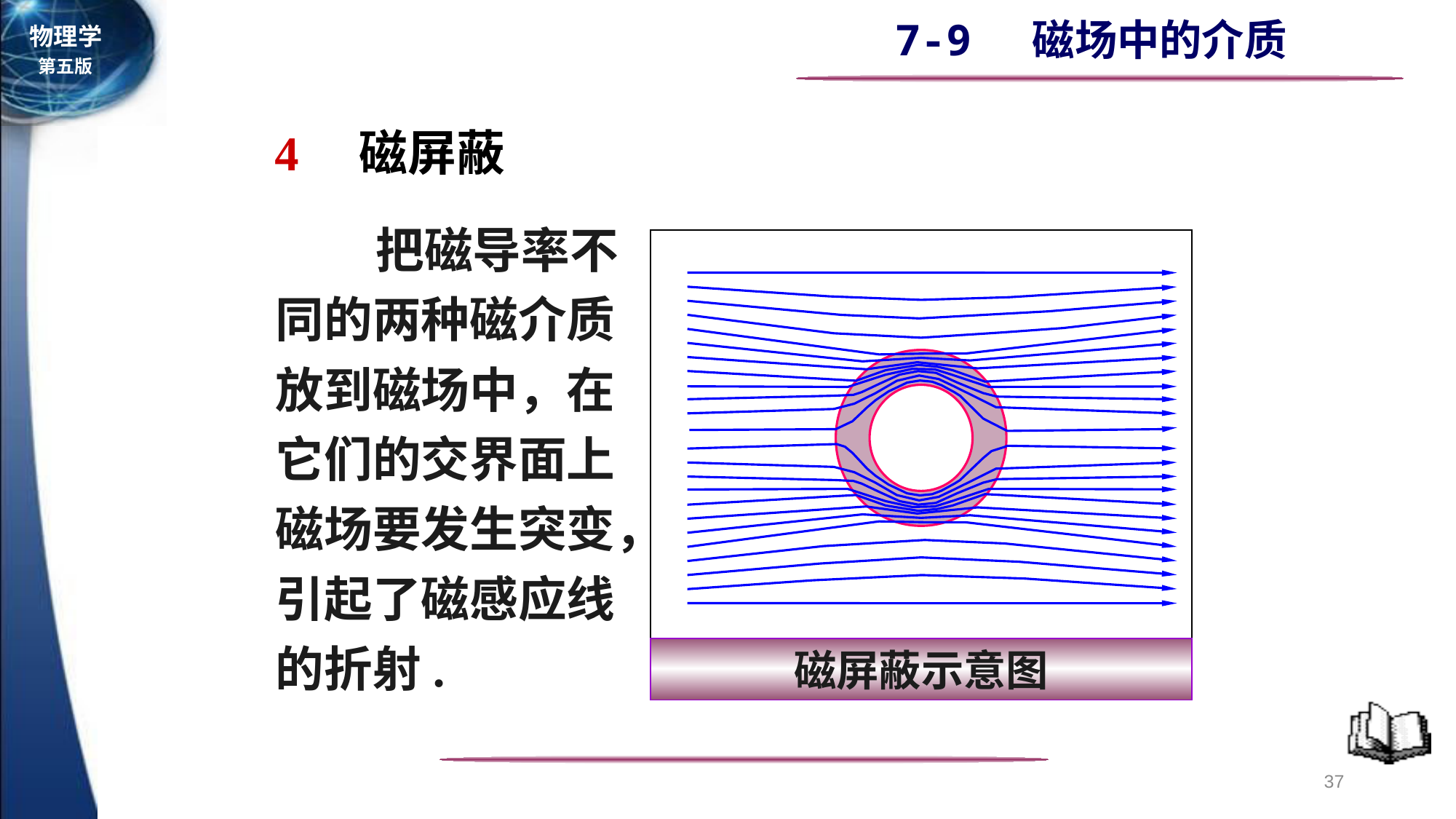

4    磁屏蔽
        把磁导率不同的两种磁介质放到磁场中，在它们的交界面上磁场要发生突变，引起了磁感应线的折射.

磁屏蔽示意图
37